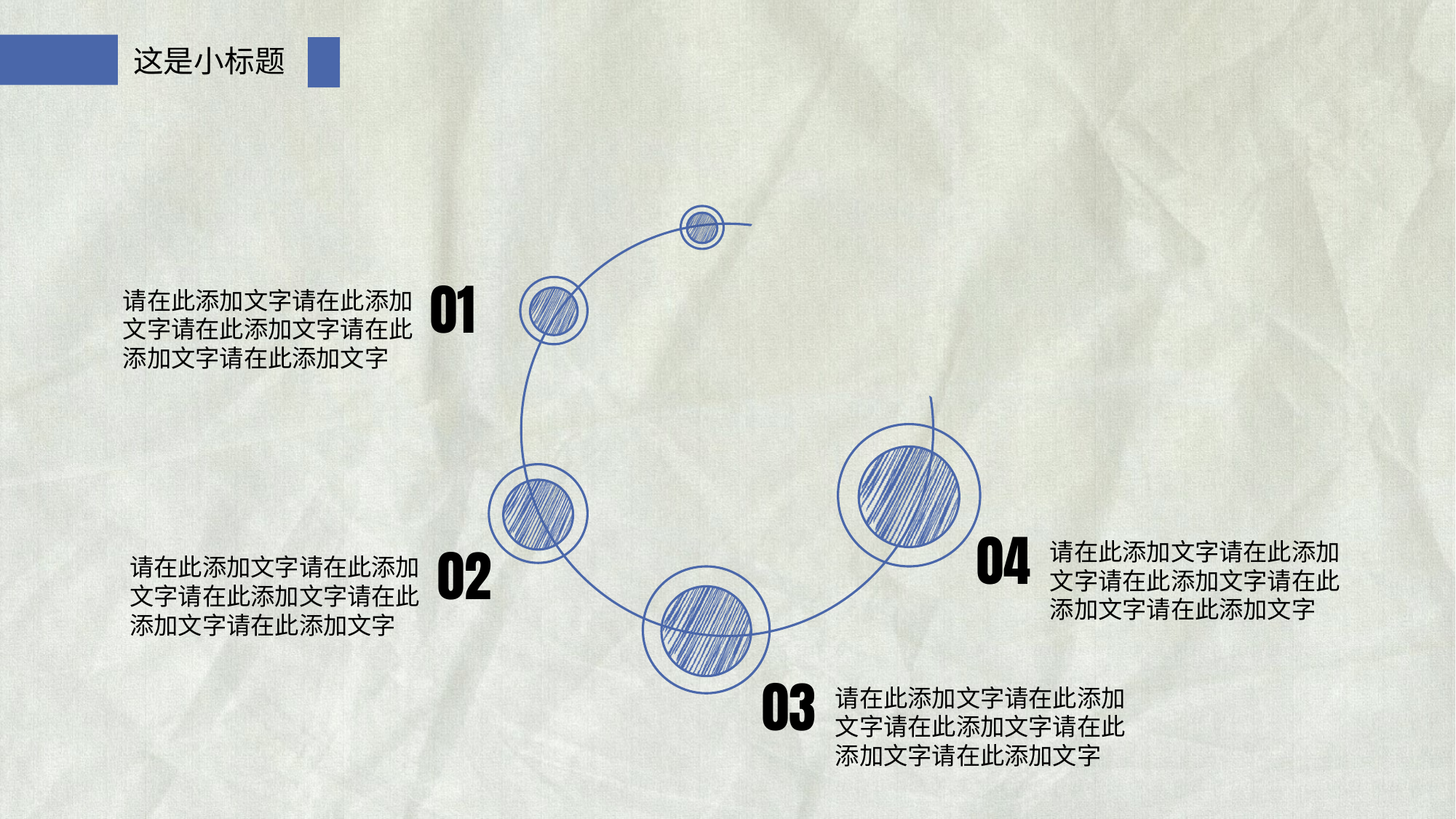

这是小标题

01

请在此添加文字请在此添加文字请在此添加文字请在此添加文字请在此添加文字

04
请在此添加文字请在此添加文字请在此添加文字请在此添加文字请在此添加文字

02
请在此添加文字请在此添加文字请在此添加文字请在此添加文字请在此添加文字

03
请在此添加文字请在此添加文字请在此添加文字请在此添加文字请在此添加文字